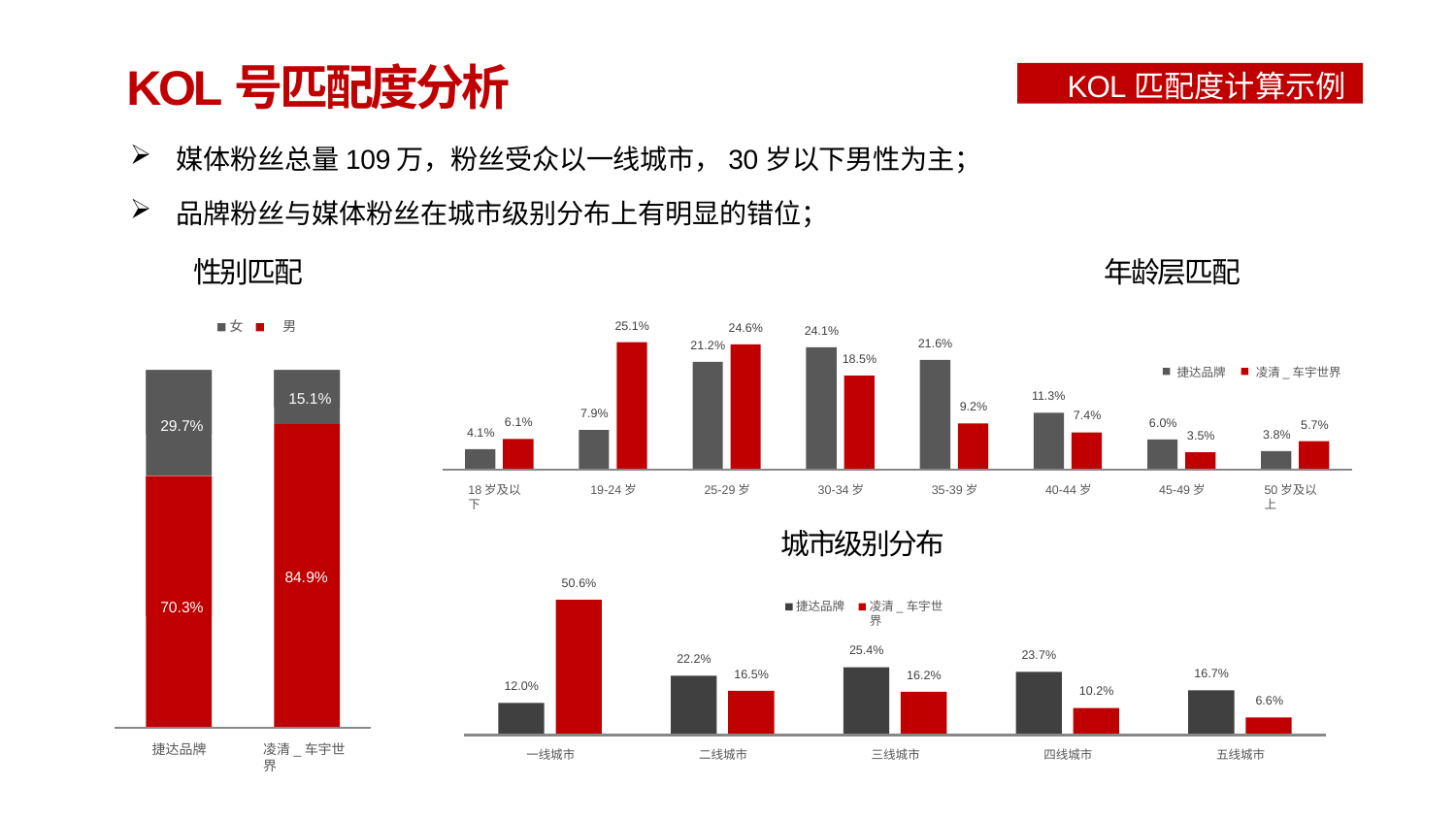

# KOL号匹配度分析
KOL匹配度计算示例
媒体粉丝总量109万，粉丝受众以一线城市，30岁以下男性为主；
品牌粉丝与媒体粉丝在城市级别分布上有明显的错位；

     性别匹配	年龄层匹配

25.1%
女	男
24.6%
24.1%

21.6%
21.2%

18.5%
捷达品牌
凌清_车宇世界

29.7%

15.1%
11.3%
9.2%
7.9%
7.4%
6.1%
6.0%
5.7%
4.1%

3.8%
3.5%

70.3%
18岁及以下
19-24岁
25-29岁
30-34岁
35-39岁
40-44岁
45-49岁
50岁及以上
城市级别分布
84.9%
50.6%
捷达品牌
凌清_车宇世界

25.4%
23.7%
22.2%
16.7%
16.5%
16.2%
12.0%
10.2%
6.6%
捷达品牌
凌清_车宇世界
一线城市
二线城市
三线城市
四线城市
五线城市